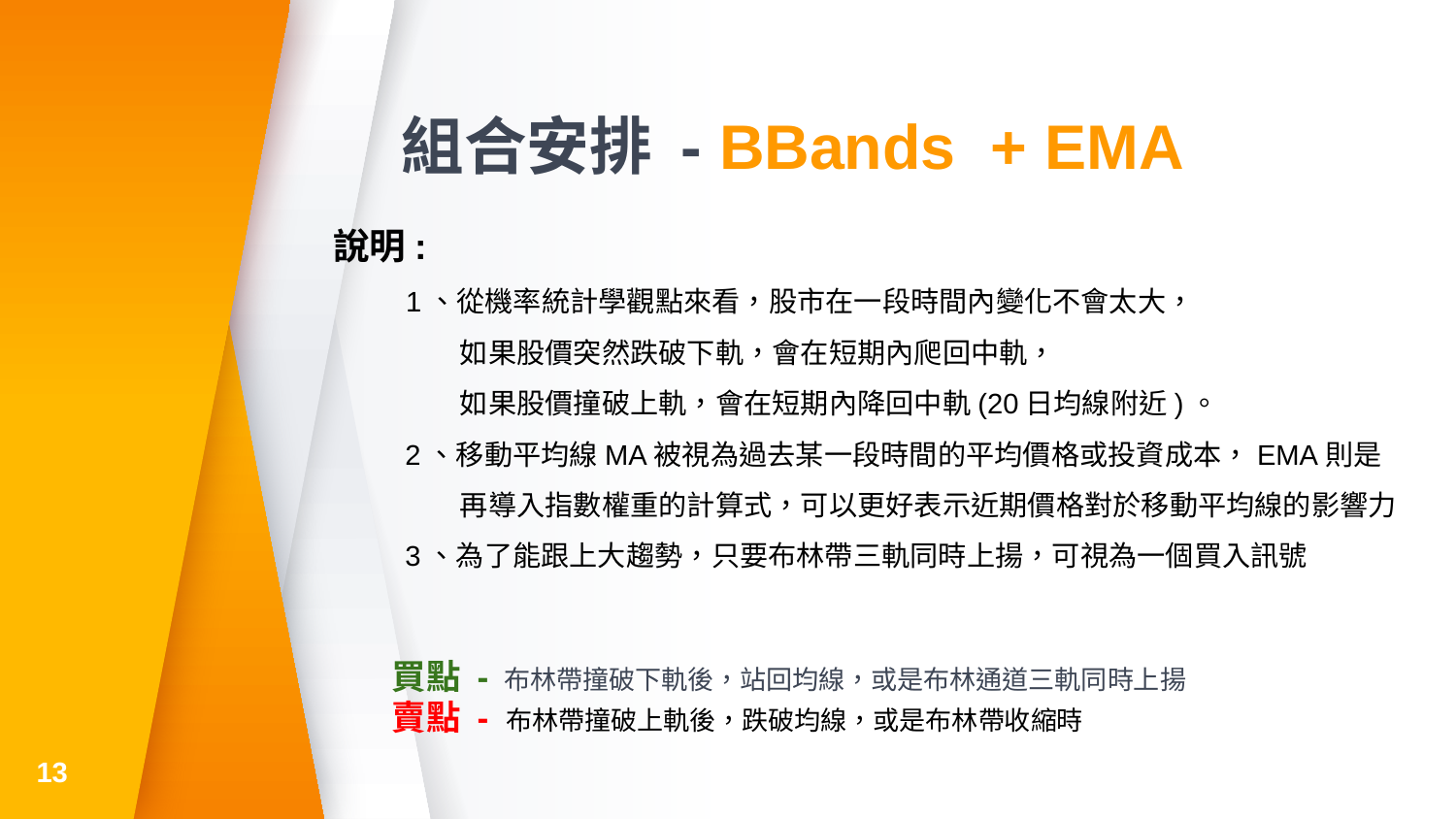

# 組合安排 - BBands  + EMA
說明:
1、從機率統計學觀點來看，股市在一段時間內變化不會太大，
               如果股價突然跌破下軌，會在短期內爬回中軌，
               如果股價撞破上軌，會在短期內降回中軌(20日均線附近)。
         2、移動平均線MA被視為過去某一段時間的平均價格或投資成本，EMA則是
               再導入指數權重的計算式，可以更好表示近期價格對於移動平均線的影響力
         3、為了能跟上大趨勢，只要布林帶三軌同時上揚，可視為一個買入訊號
買點 - 布林帶撞破下軌後，站回均線，或是布林通道三軌同時上揚
賣點 - 布林帶撞破上軌後，跌破均線，或是布林帶收縮時

13